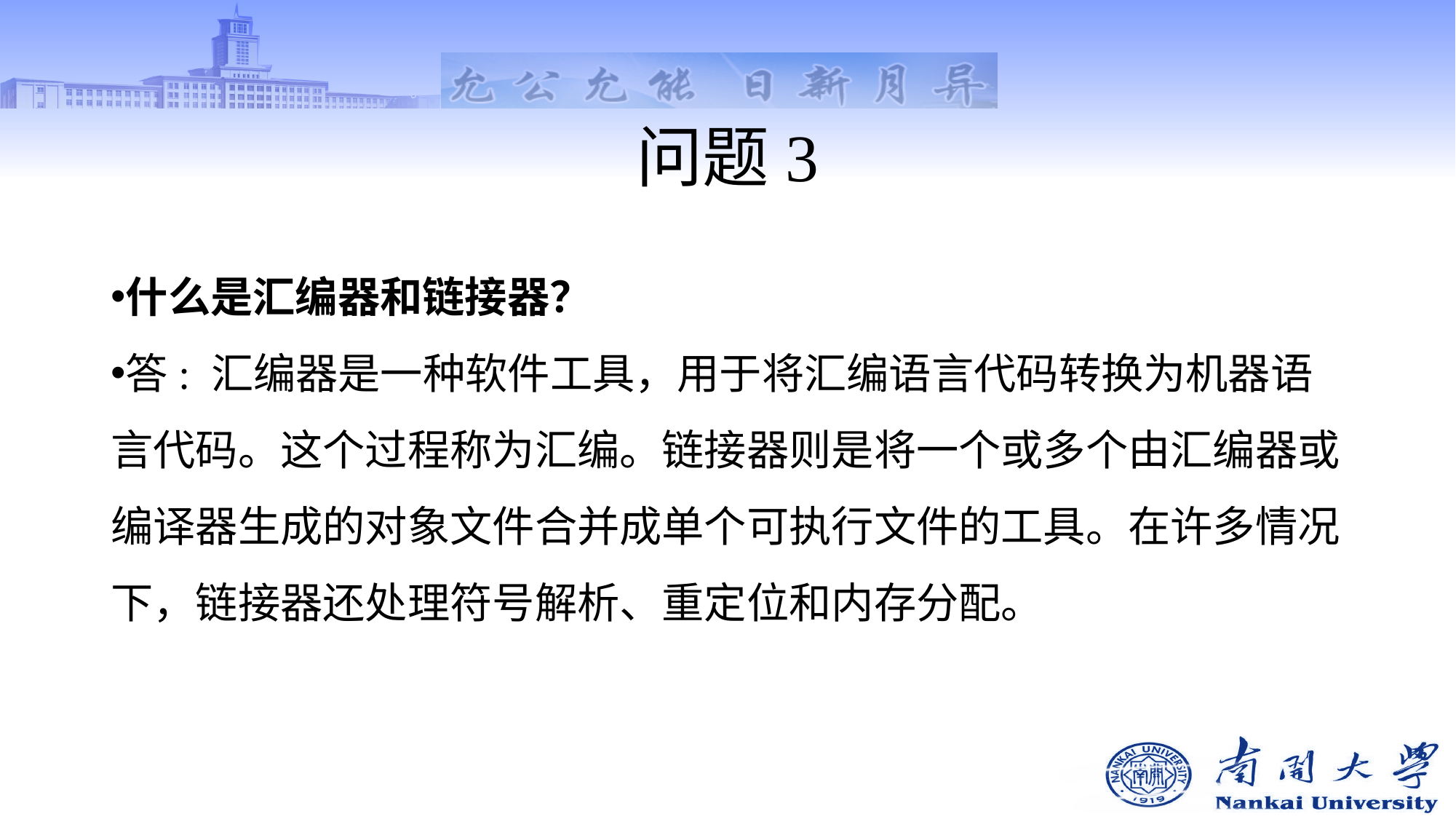

# 问题3
什么是汇编器和链接器？
答: 汇编器是一种软件工具，用于将汇编语言代码转换为机器语言代码。这个过程称为汇编。链接器则是将一个或多个由汇编器或编译器生成的对象文件合并成单个可执行文件的工具。在许多情况下，链接器还处理符号解析、重定位和内存分配。